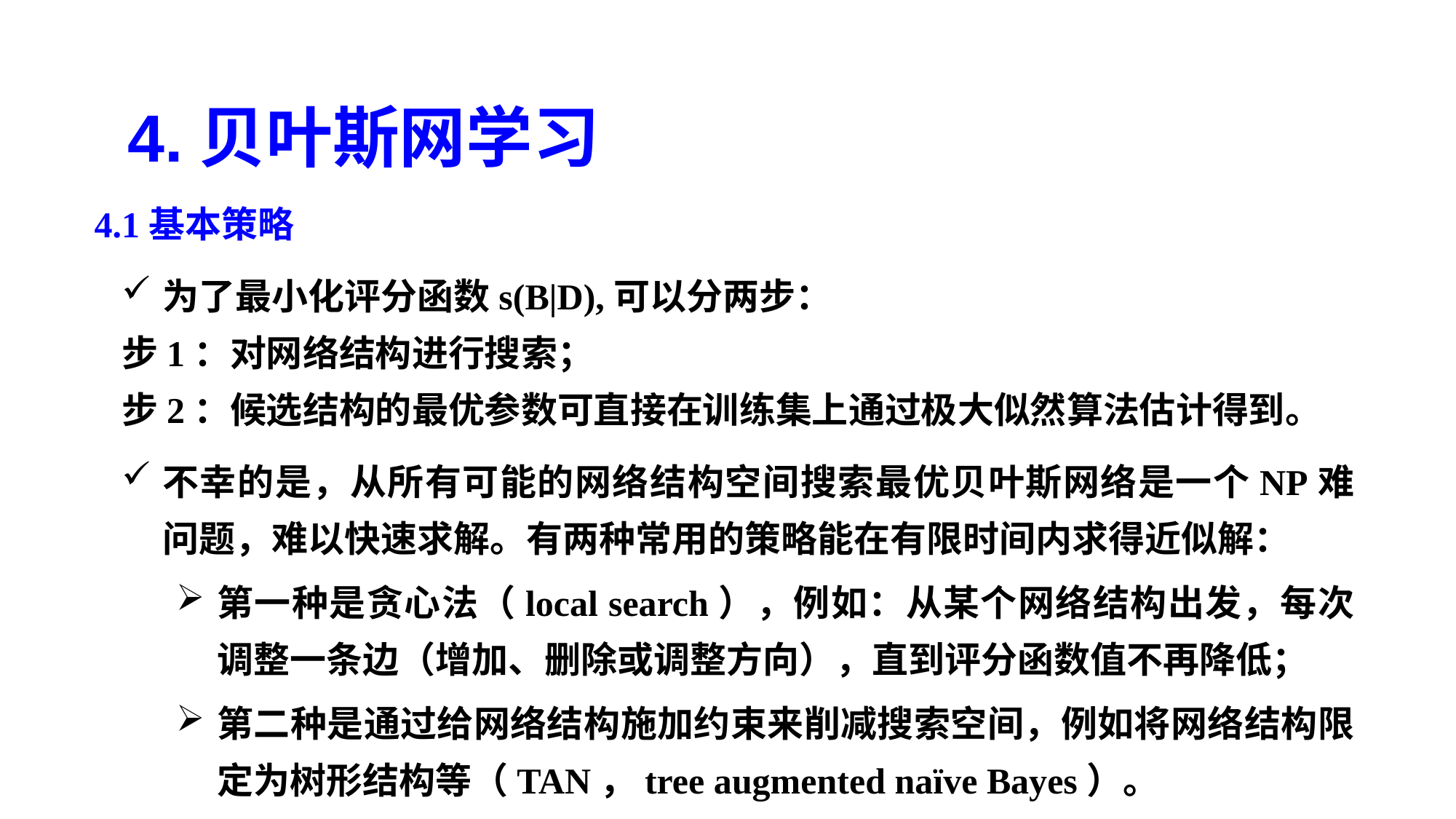

4.贝叶斯网学习
4.1基本策略
为了最小化评分函数s(B|D),可以分两步：
步1：对网络结构进行搜索；
步2：候选结构的最优参数可直接在训练集上通过极大似然算法估计得到。
不幸的是，从所有可能的网络结构空间搜索最优贝叶斯网络是一个NP难问题，难以快速求解。有两种常用的策略能在有限时间内求得近似解：
第一种是贪心法（local search），例如：从某个网络结构出发，每次调整一条边（增加、删除或调整方向），直到评分函数值不再降低；
第二种是通过给网络结构施加约束来削减搜索空间，例如将网络结构限定为树形结构等（TAN，tree augmented naïve Bayes）。